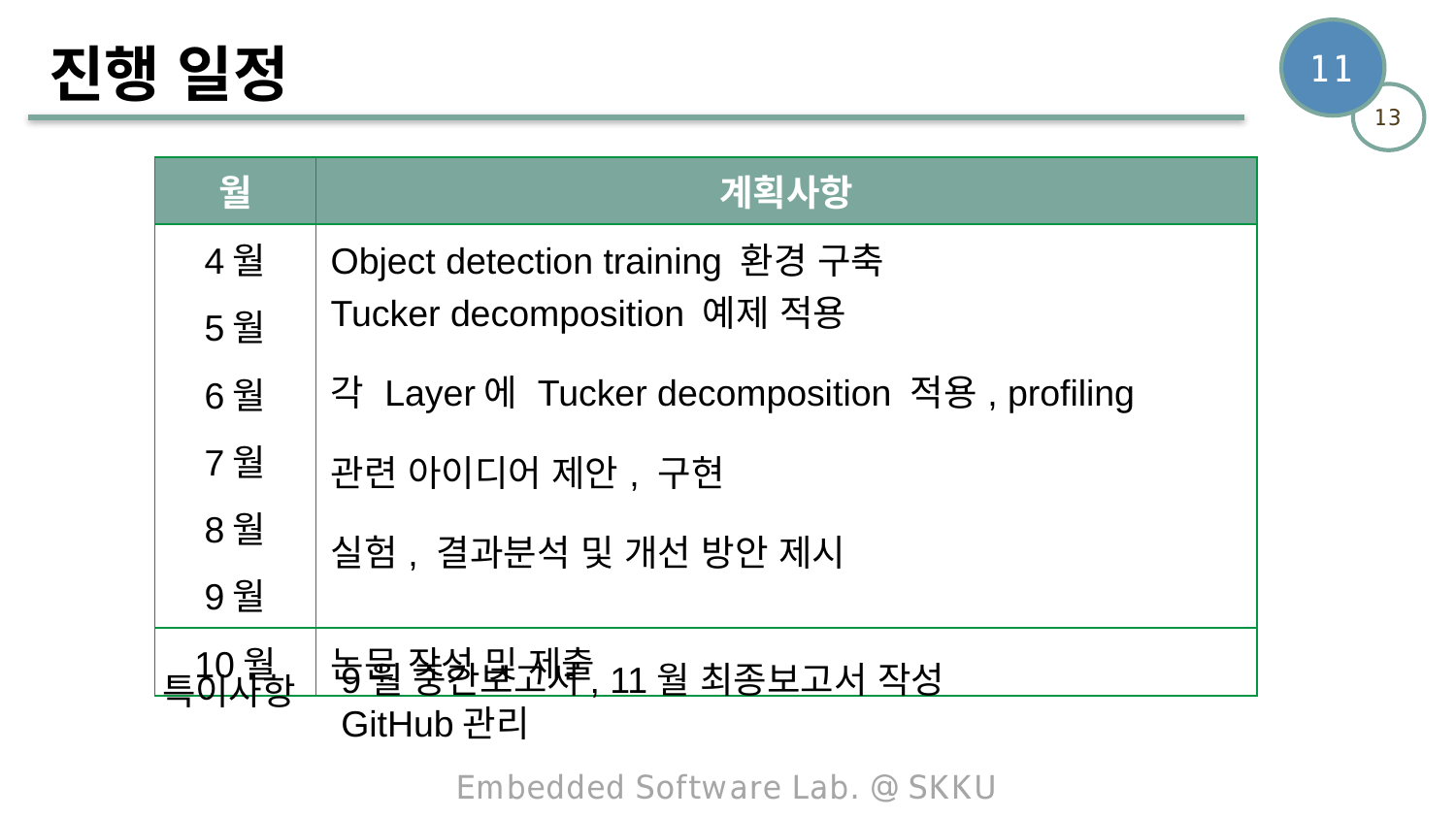

# 진행 일정
| 월 | 계획사항 |
| --- | --- |
| 4월 | Object detection training 환경 구축 Tucker decomposition 예제 적용 각 Layer에 Tucker decomposition 적용, profiling 관련 아이디어 제안, 구현 실험, 결과분석 및 개선 방안 제시 |
| 5월 |  |
| 6월 |  |
| 7월 |  |
| 8월 |  |
| 9월 |  |
| 10월 | 논문 작성 및 제출 |
9월 중간보고서, 11월 최종보고서 작성
GitHub관리
특이사항